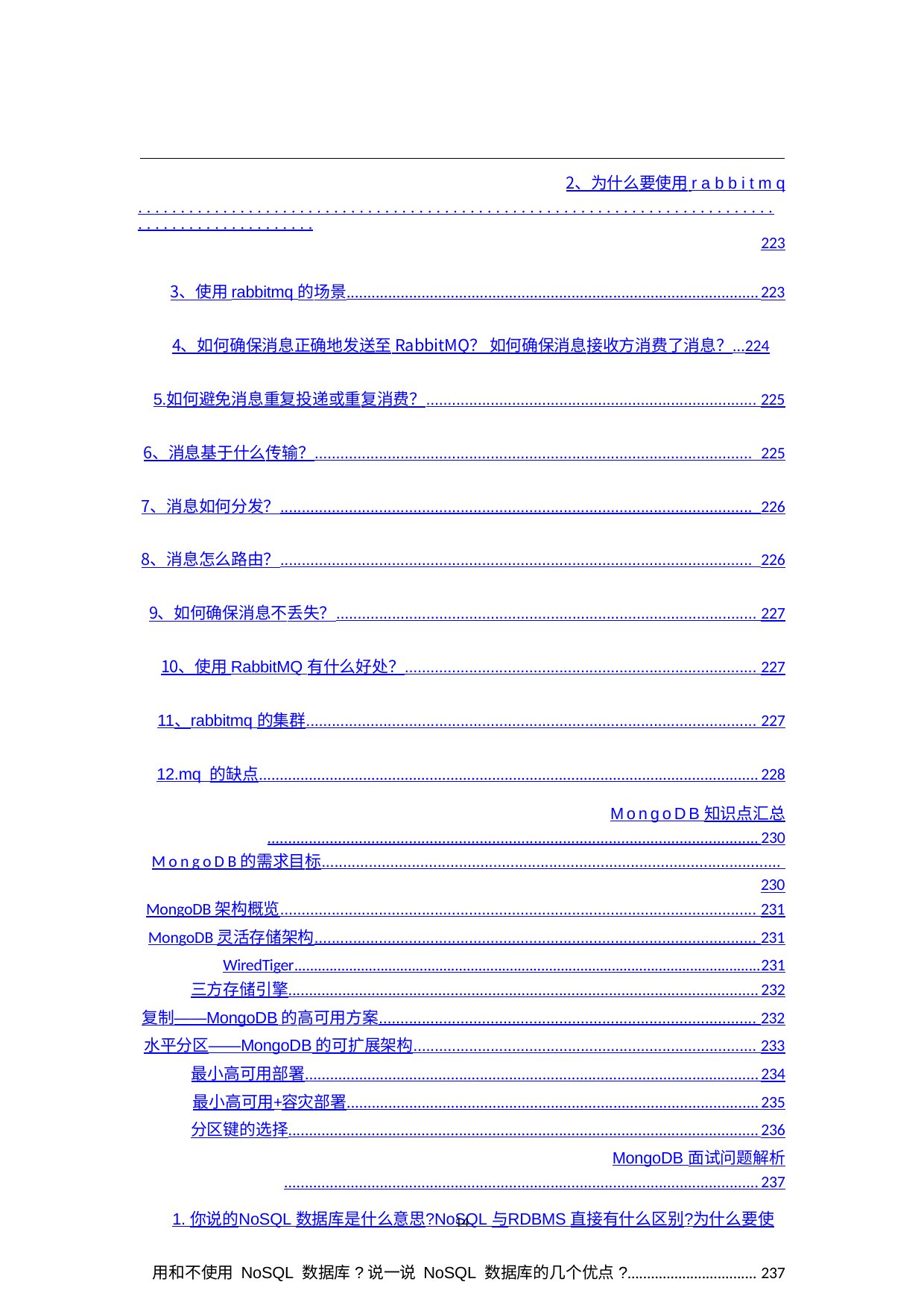

2、为什么要使用 rabbitmq................................................................................................223

3、使用 rabbitmq 的场景...................................................................................................223

4、如何确保消息正确地发送至 RabbitMQ？ 如何确保消息接收方消费了消息？...224

5.如何避免消息重复投递或重复消费？............................................................................. 225

6、消息基于什么传输？......................................................................................................  225

7、消息如何分发？..............................................................................................................  226

8、消息怎么路由？..............................................................................................................  226

9、如何确保消息不丢失？.................................................................................................. 227

10、使用 RabbitMQ 有什么好处？.................................................................................. 227

11、rabbitmq 的集群......................................................................................................... 227

12.mq  的缺点........................................................................................................................228
MongoDB 知识点汇总......................................................................................................................230
MongoDB 的需求目标........................................................................................................... 230
MongoDB 架构概览............................................................................................................... 231
MongoDB 灵活存储架构....................................................................................................... 231
WiredTiger.......................................................................................................................231
三方存储引擎.................................................................................................................232
复制——MongoDB 的高可用方案........................................................................................ 232
水平分区——MongoDB 的可扩展架构................................................................................ 233
最小高可用部署.............................................................................................................234
最小高可用+容灾部署...................................................................................................235
分区键的选择.................................................................................................................236
MongoDB 面试问题解析..................................................................................................................237

1. 你说的NoSQL 数据库是什么意思?NoSQL 与RDBMS 直接有什么区别?为什么要使

用和不使用 NoSQL 数据库?说一说 NoSQL 数据库的几个优点?................................. 237

2. NoSQL 数据库有哪些类型?............................................................................................238

3. MySQL 与 MongoDB 之间最基本的差别是什么?......................................................238
14